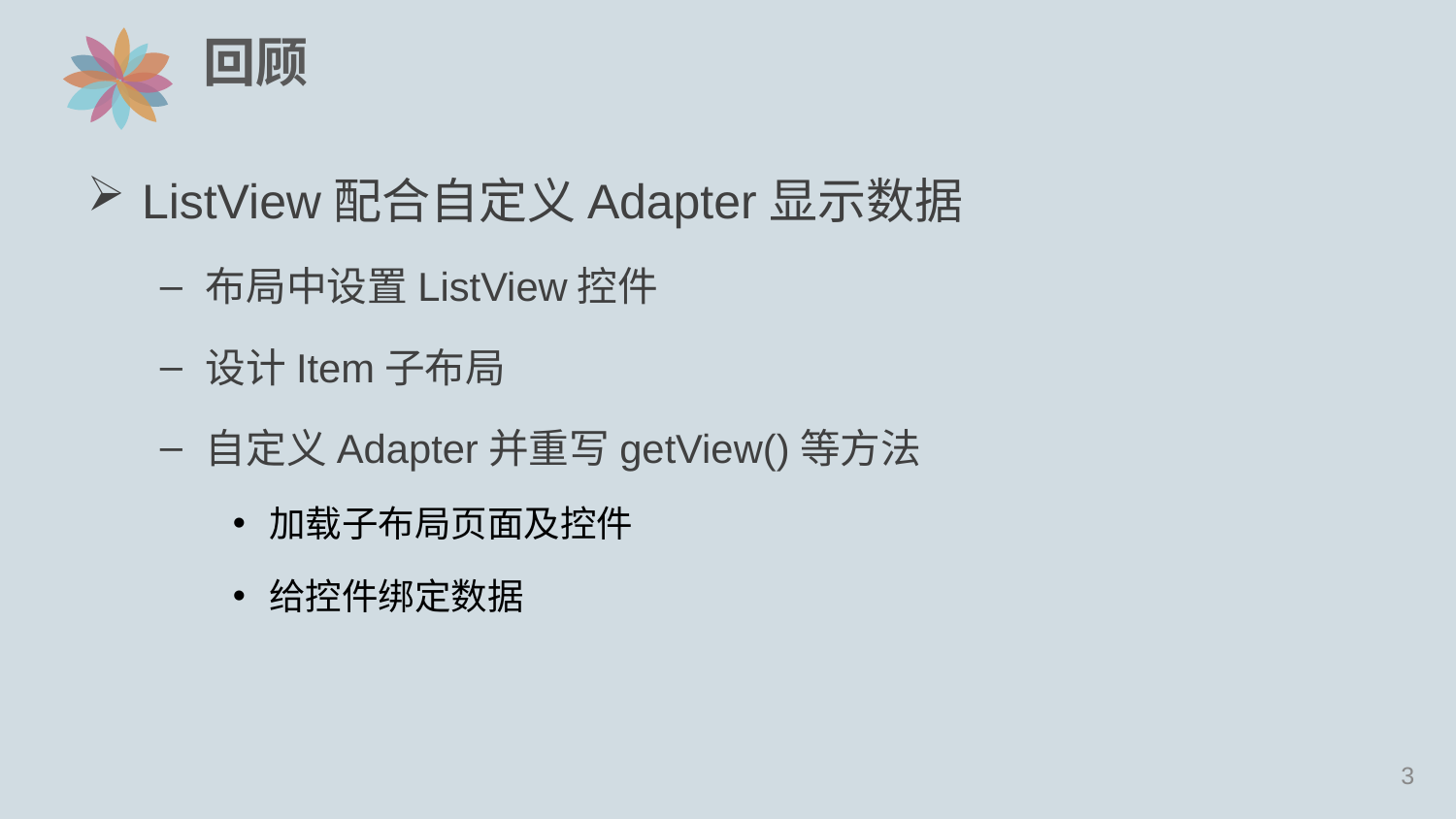

# 回顾
ListView配合自定义Adapter显示数据
布局中设置ListView控件
设计Item子布局
自定义Adapter并重写getView()等方法
加载子布局页面及控件
给控件绑定数据
3